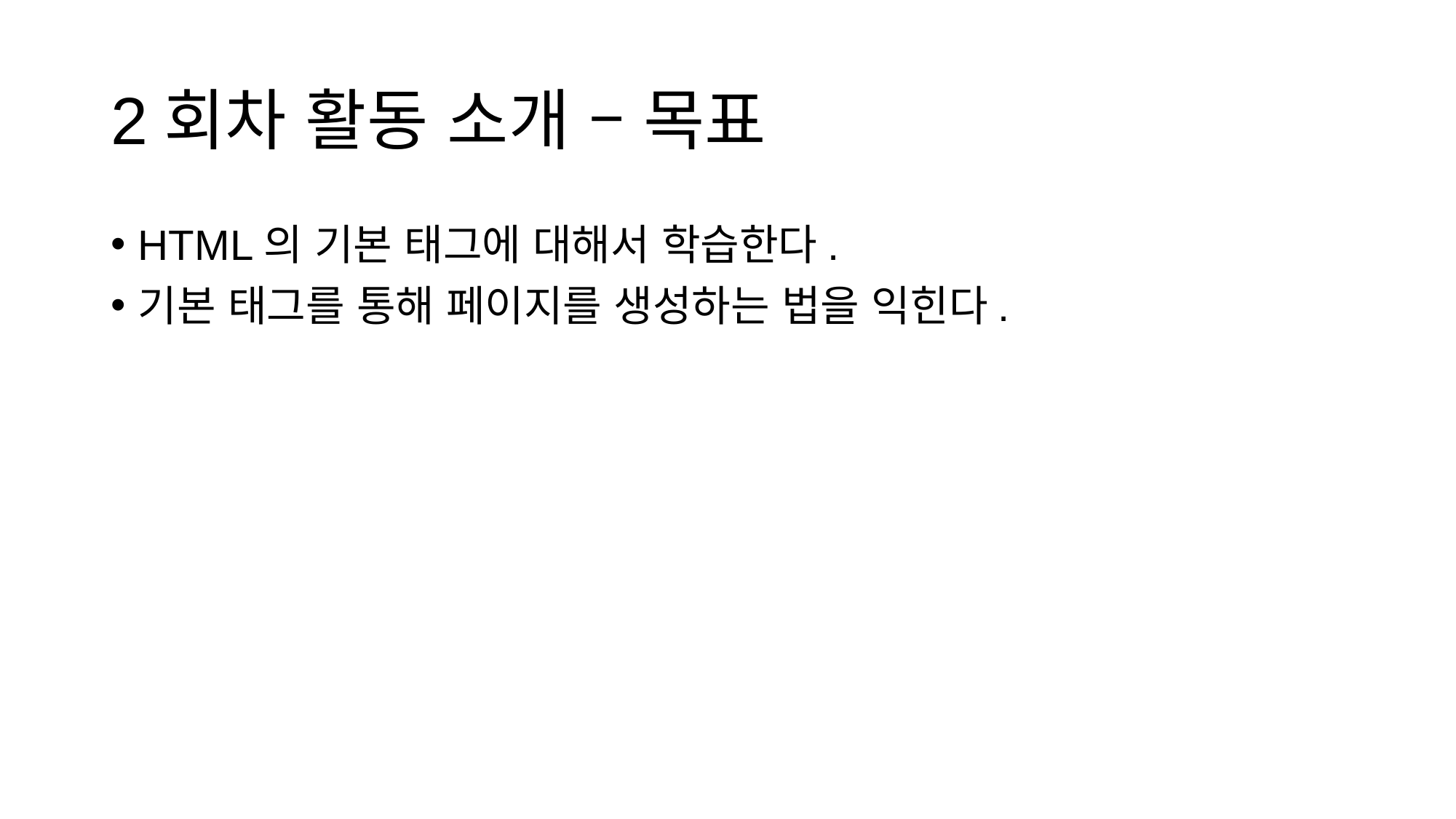

# 2회차 활동 소개 – 목표
HTML의 기본 태그에 대해서 학습한다.
기본 태그를 통해 페이지를 생성하는 법을 익힌다.